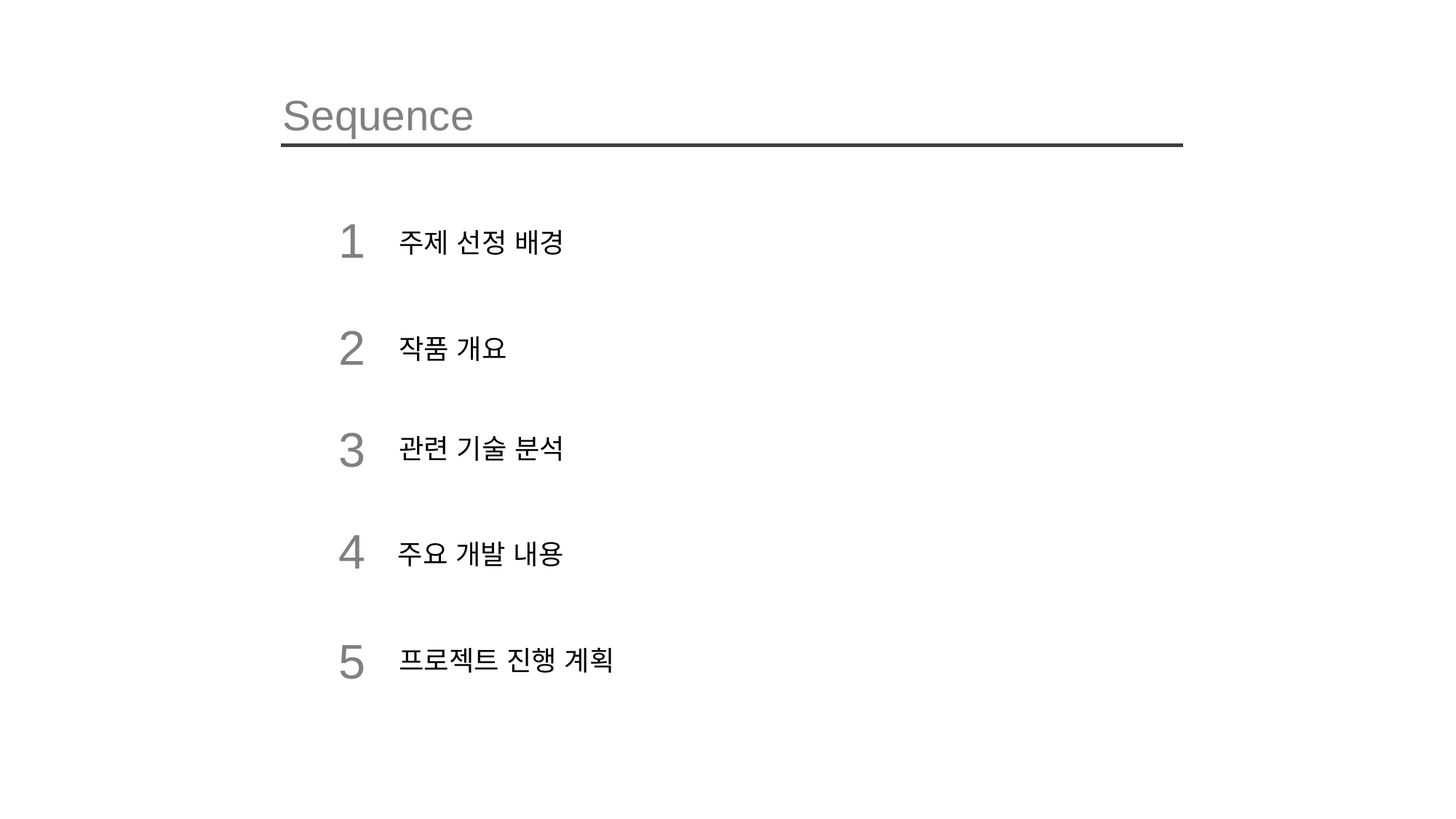

Sequence
1
주제 선정 배경
2
작품 개요
3
관련 기술 분석
4
주요 개발 내용
5
프로젝트 진행 계획